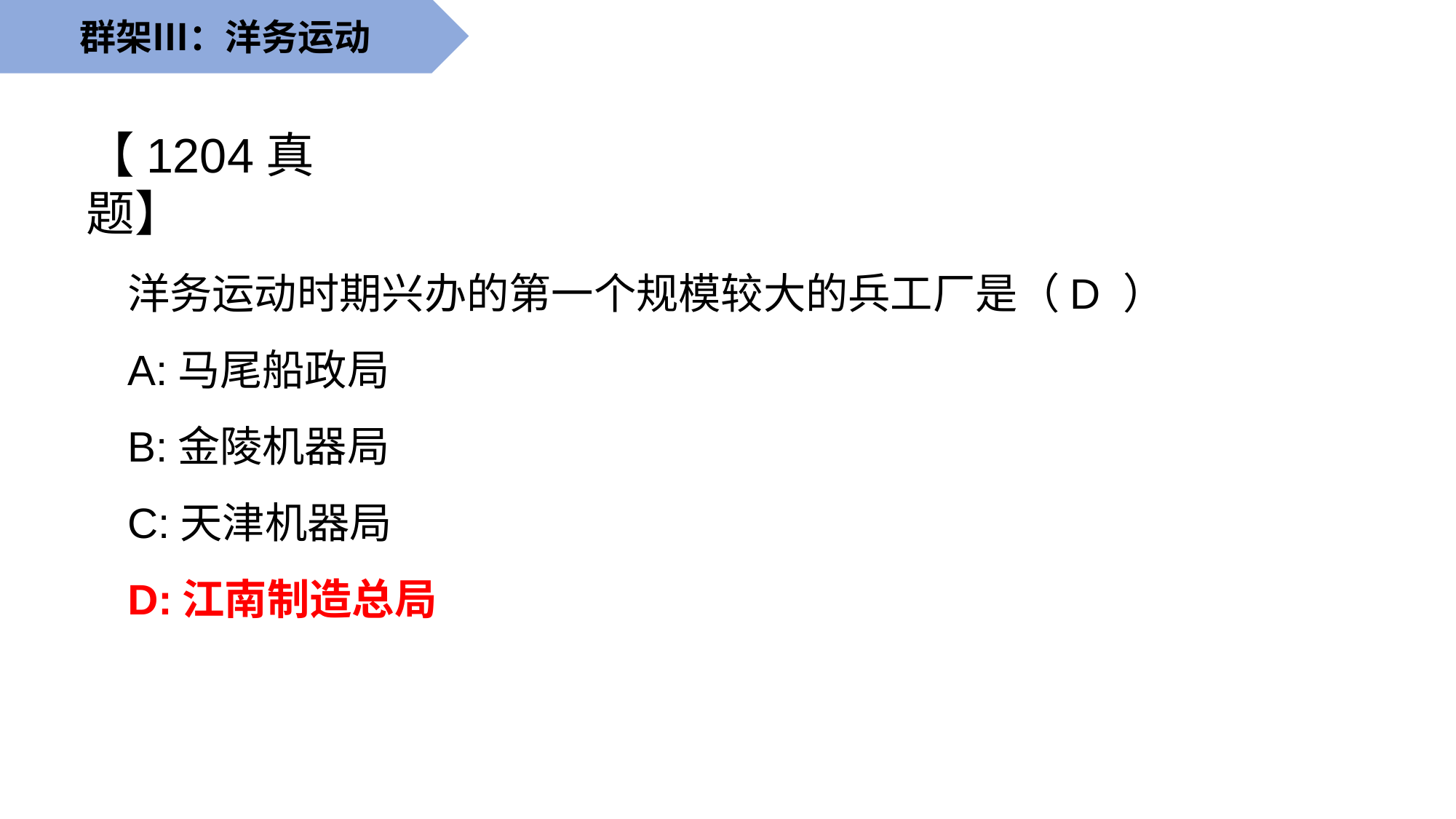

群架Ⅲ：洋务运动
【1204真题】
洋务运动时期兴办的第一个规模较大的兵工厂是（D ）
A:马尾船政局
B:金陵机器局
C:天津机器局
D:江南制造总局